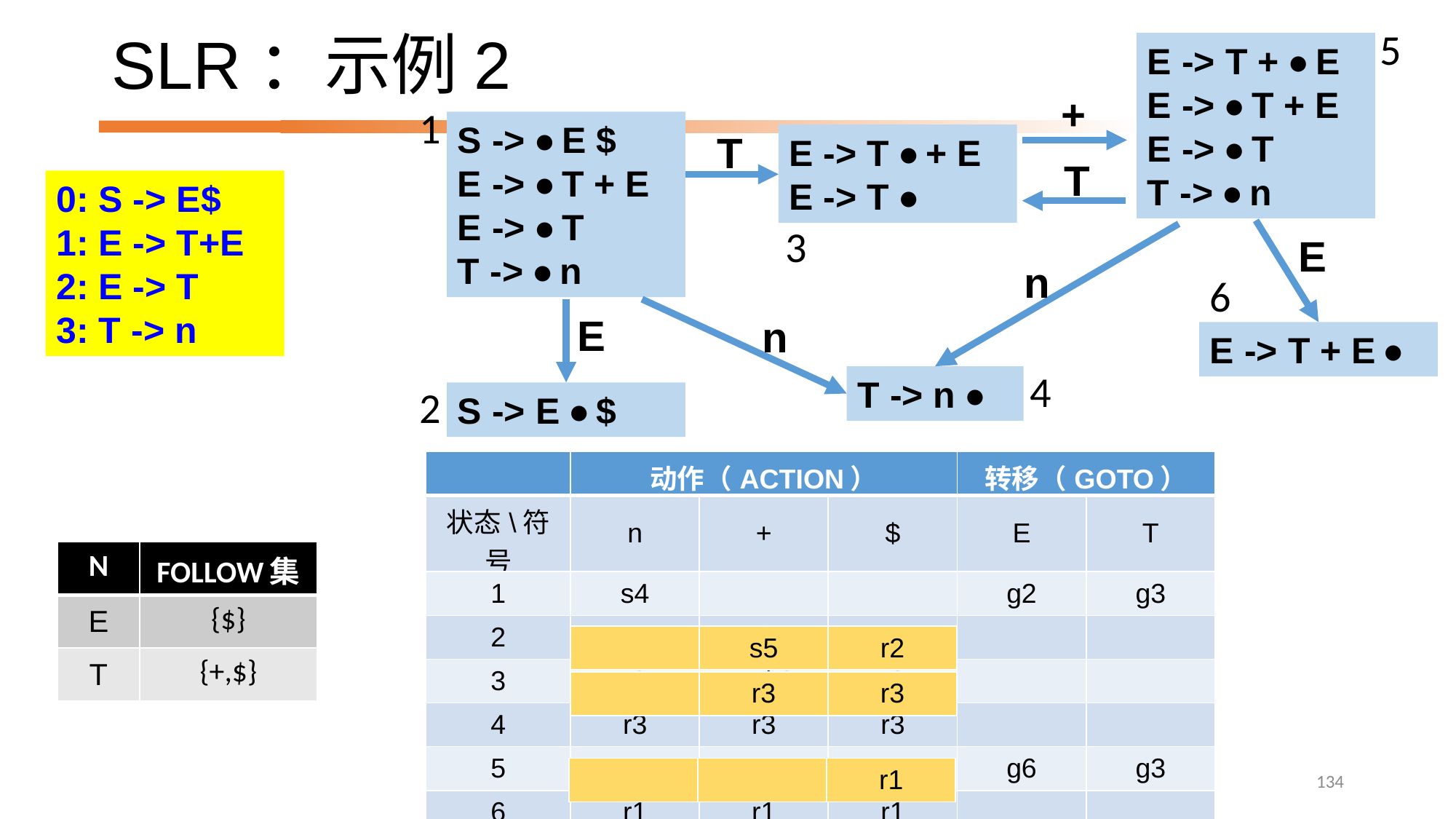

5
E -> T + • E
E -> • T + E
E -> • T
T -> • n
+
1
S -> • E $
E -> • T + E
E -> • T
T -> • n
T
E -> T • + E
E -> T •
3
T
6
E -> T + E •
E
4
T -> n •
n
E
2
S -> E • $
n
134
# SLR：示例2
0: S -> E$
1: E -> T+E
2: E -> T
3: T -> n
|  | 动作（ACTION） |  |  | 转移（GOTO） |  |
| --- | --- | --- | --- | --- | --- |
| 状态\符号 | n | + | $ | E | T |
| 1 | s4 |  |  | g2 | g3 |
| 2 |  |  | Accept |  |  |
| 3 | r2 | s5/r2 | r2 |  |  |
| 4 | r3 | r3 | r3 |  |  |
| 5 |  | s4 |  | g6 | g3 |
| 6 | r1 | r1 | r1 |  |  |
| N | FOLLOW集 |
| --- | --- |
| E | {$} |
| T | {+,$} |
|  | s5 | r2 |
| --- | --- | --- |
|  | r3 | r3 |
| --- | --- | --- |
|  |  | r1 |
| --- | --- | --- |
134